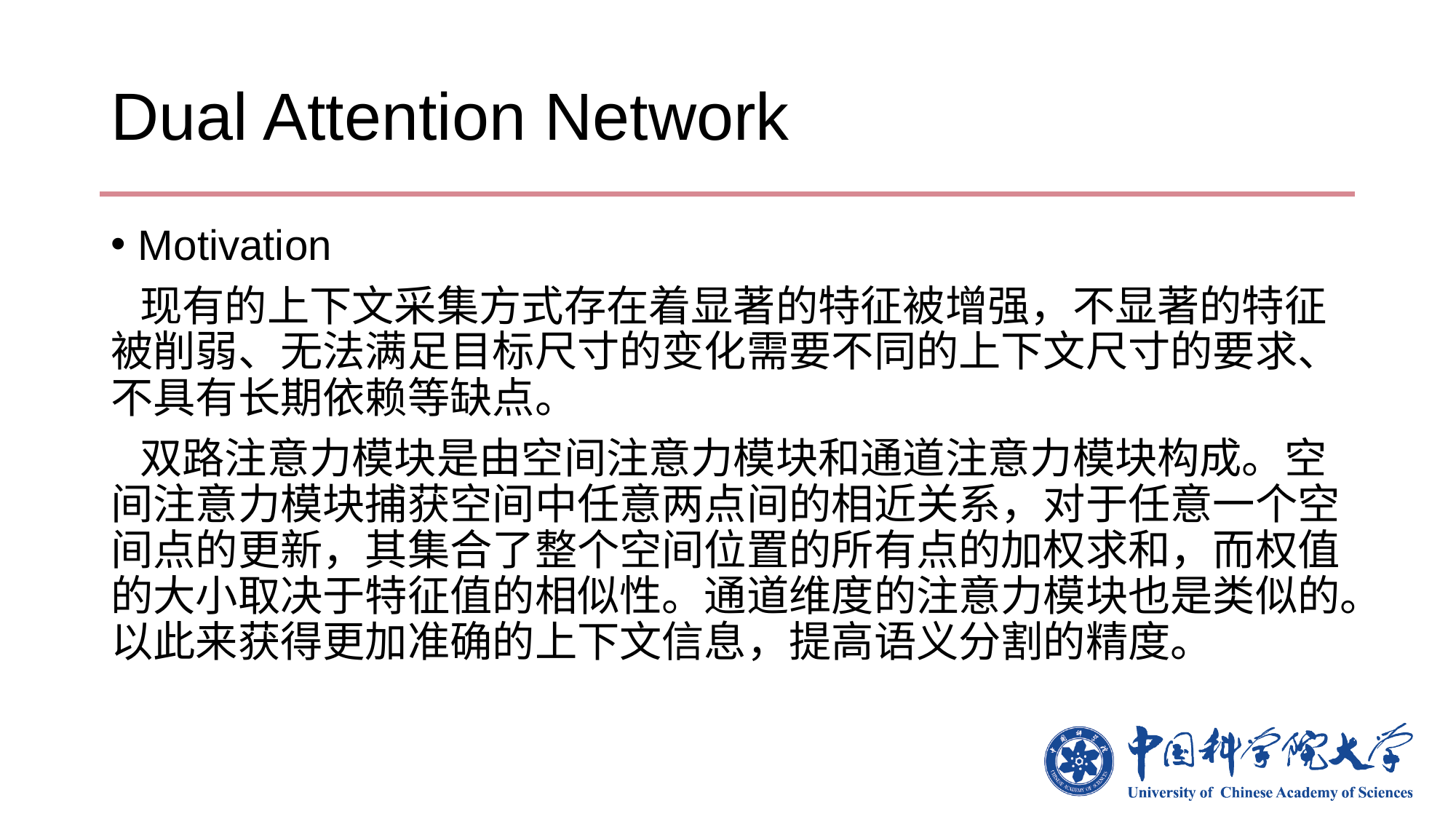

# Dual Attention Network
Motivation
  现有的上下文采集方式存在着显著的特征被增强，不显著的特征被削弱、无法满足目标尺寸的变化需要不同的上下文尺寸的要求、不具有长期依赖等缺点。
  双路注意力模块是由空间注意力模块和通道注意力模块构成。空间注意力模块捕获空间中任意两点间的相近关系，对于任意一个空间点的更新，其集合了整个空间位置的所有点的加权求和，而权值的大小取决于特征值的相似性。通道维度的注意力模块也是类似的。以此来获得更加准确的上下文信息，提高语义分割的精度。